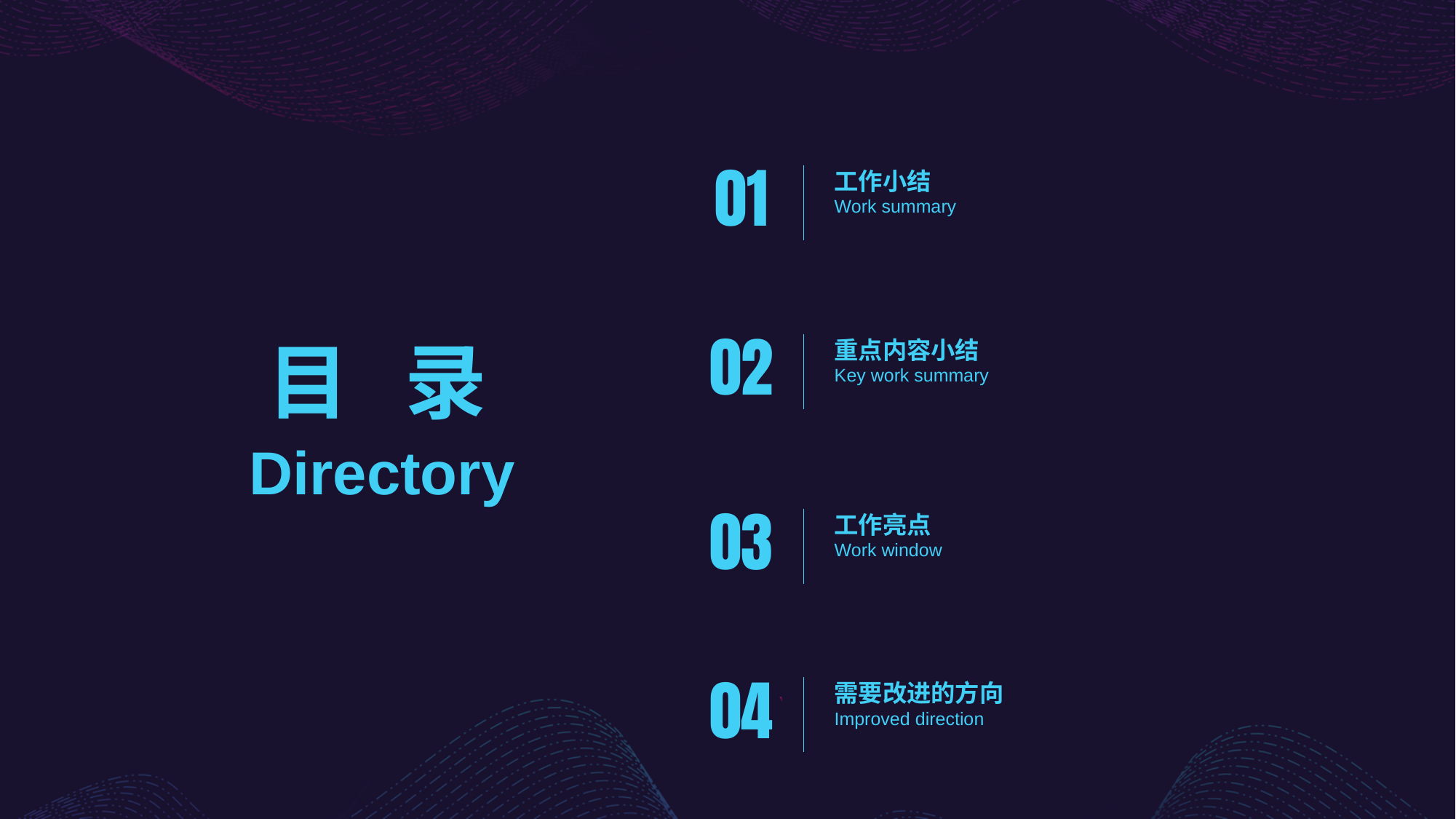

01
工作小结
Work summary
目   录
Directory
02
重点内容小结
Key work summary
03
工作亮点
Work window
04
需要改进的方向
Improved direction